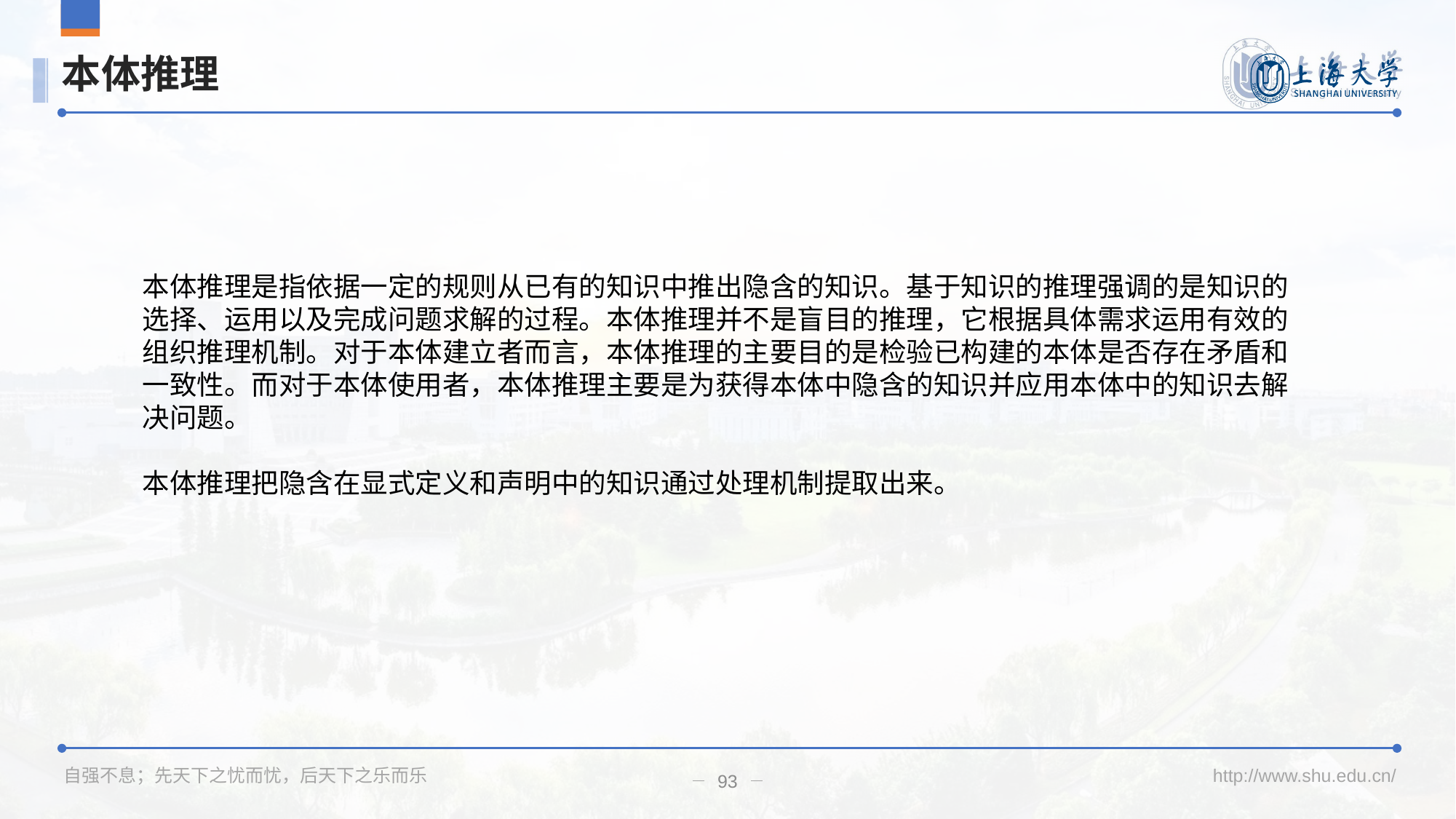

# 本体推理
本体推理是指依据一定的规则从已有的知识中推出隐含的知识。基于知识的推理强调的是知识的选择、运用以及完成问题求解的过程。本体推理并不是盲目的推理，它根据具体需求运用有效的组织推理机制。对于本体建立者而言，本体推理的主要目的是检验已构建的本体是否存在矛盾和一致性。而对于本体使用者，本体推理主要是为获得本体中隐含的知识并应用本体中的知识去解决问题。

本体推理把隐含在显式定义和声明中的知识通过处理机制提取出来。

93